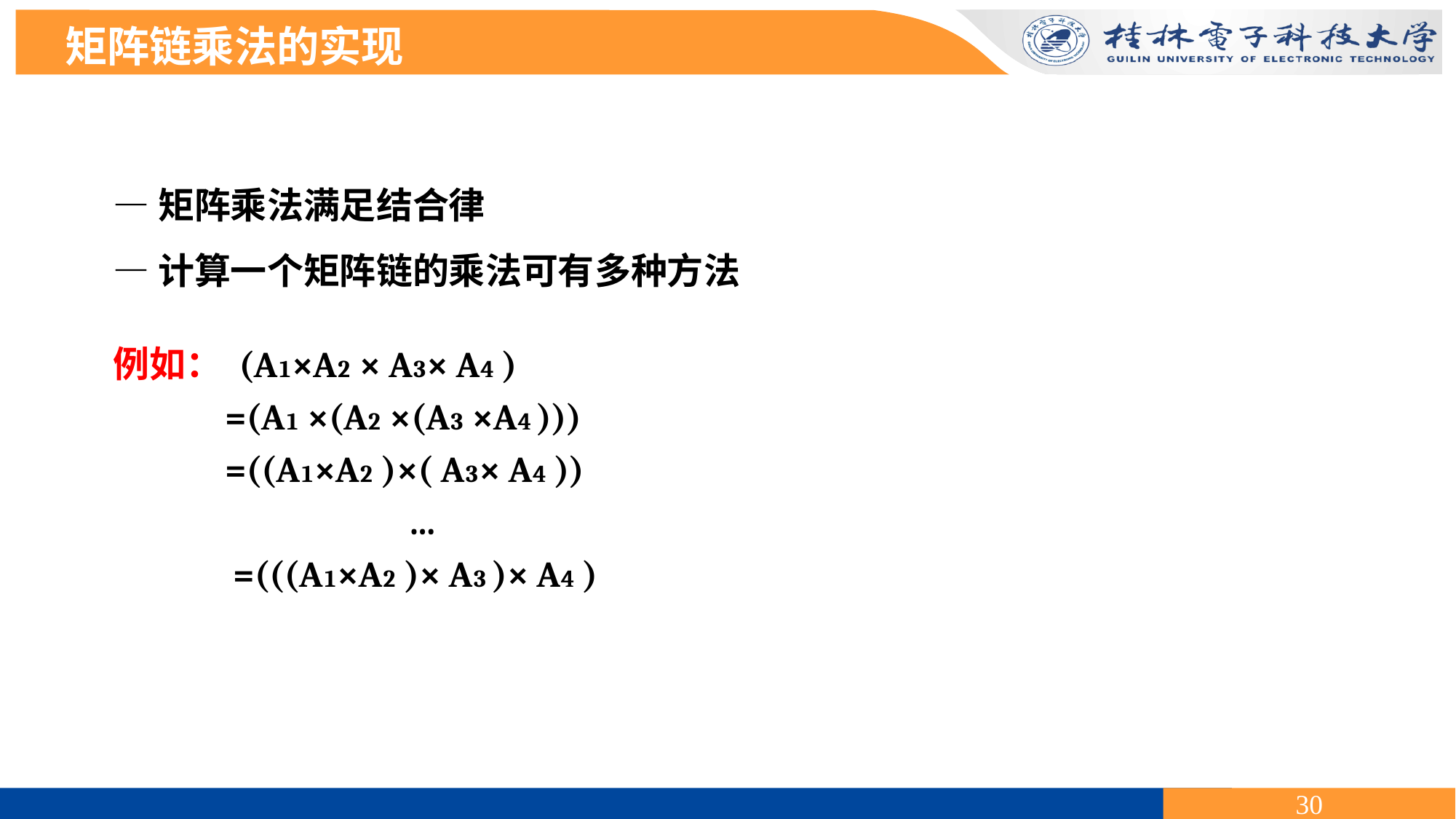

矩阵链乘法的实现
—矩阵乘法满足结合律
—计算一个矩阵链的乘法可有多种方法
例如： (A1×A2 × A3× A4 )
              =(A1 ×(A2 ×(A3 ×A4 )))
              =((A1×A2 )×( A3× A4 ))
                                     …
               =(((A1×A2 )× A3 )× A4 )